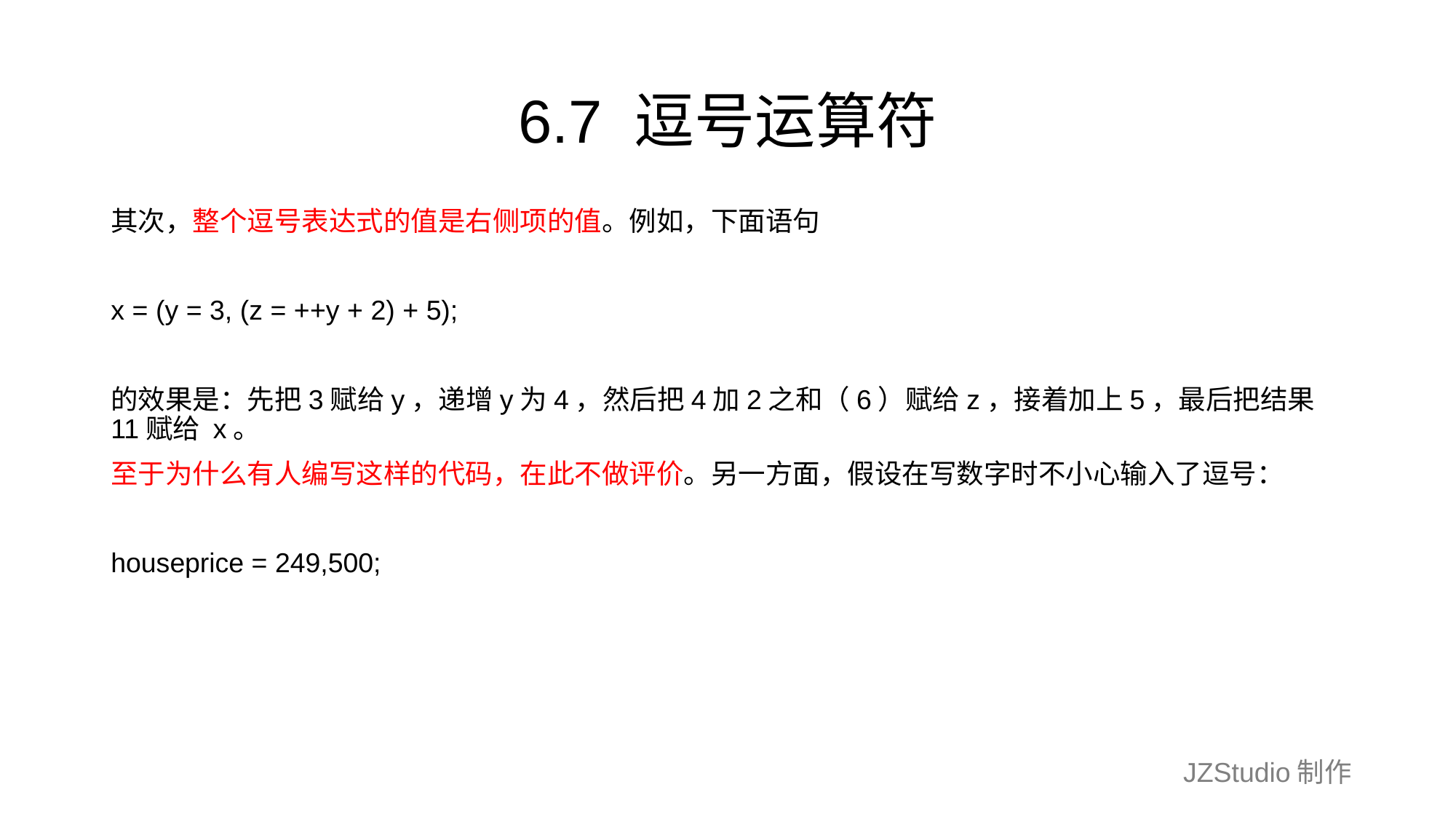

# 6.7 逗号运算符
其次，整个逗号表达式的值是右侧项的值。例如，下面语句

x = (y = 3, (z = ++y + 2) + 5);

的效果是：先把3赋给y，递增y为4，然后把4加2之和（6）赋给z，接着加上5，最后把结果11赋给 x。
至于为什么有人编写这样的代码，在此不做评价。另一方面，假设在写数字时不小心输入了逗号：

houseprice = 249,500;